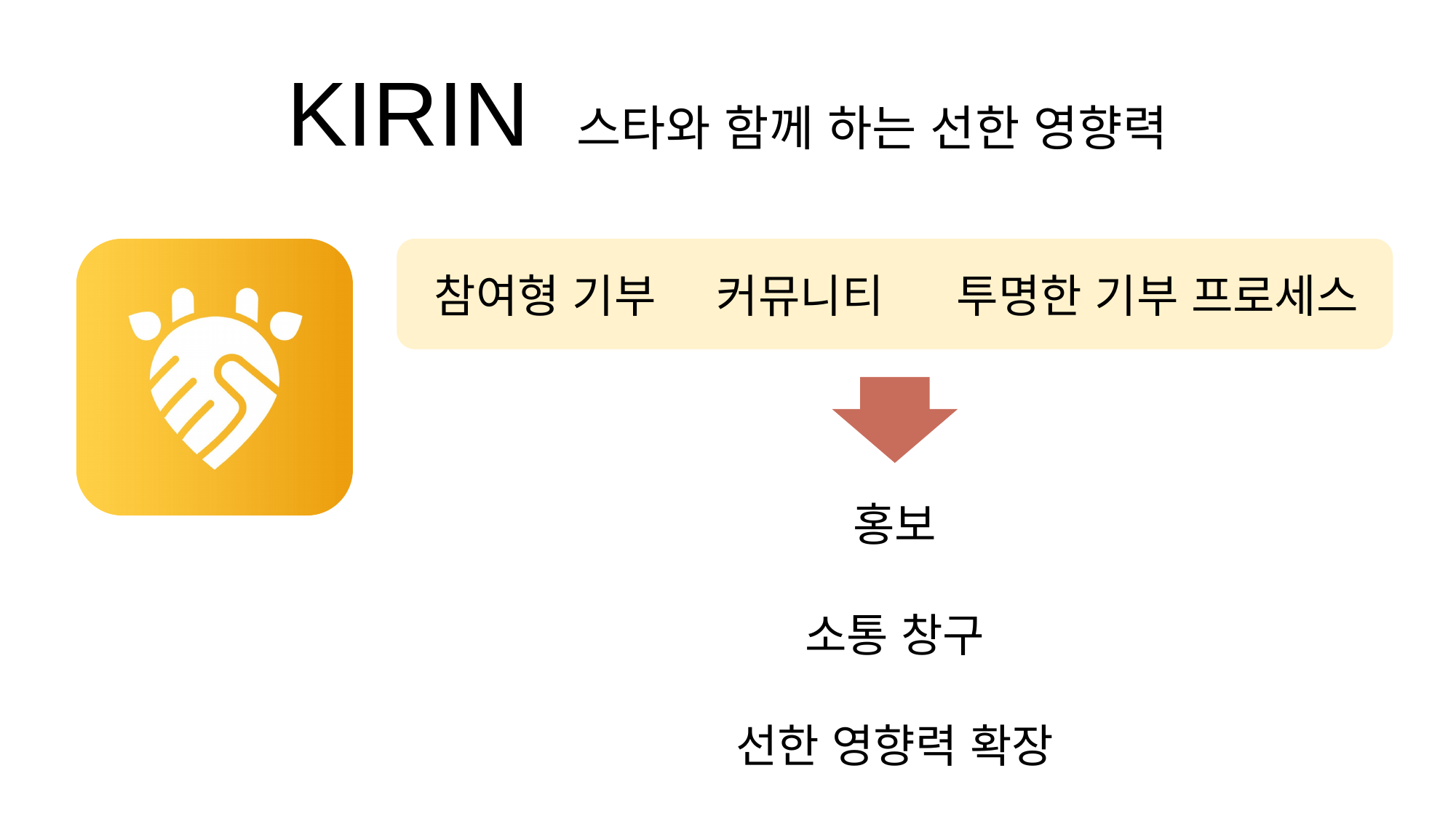

KIRIN 스타와 함께 하는 선한 영향력

참여형 기부
커뮤니티
투명한 기부 프로세스

홍보
소통 창구
선한 영향력 확장